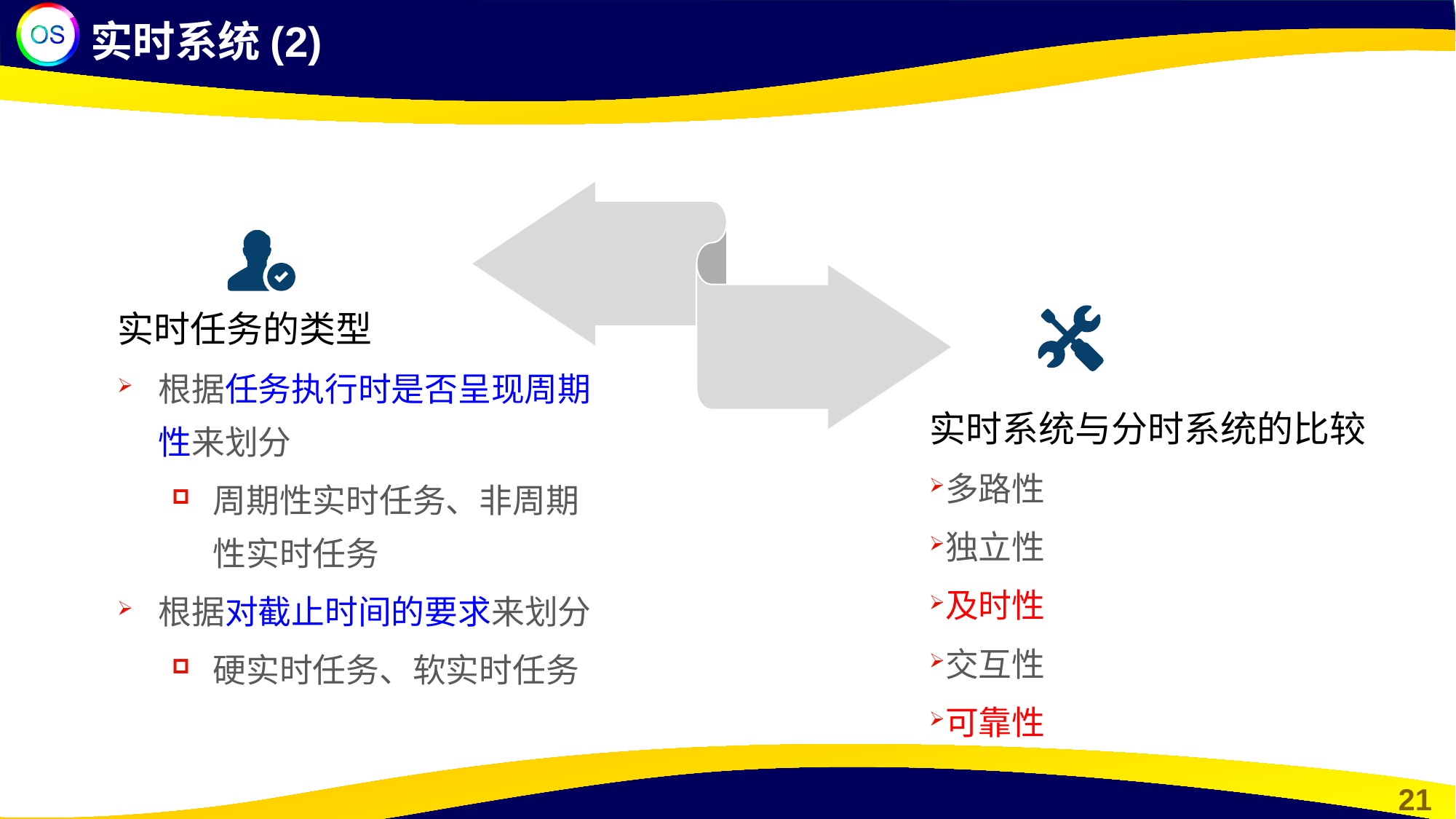

实时系统(2)

实时任务的类型
根据任务执行时是否呈现周期性来划分
周期性实时任务、非周期性实时任务
根据对截止时间的要求来划分
硬实时任务、软实时任务

实时系统与分时系统的比较
多路性
独立性
及时性
交互性
可靠性